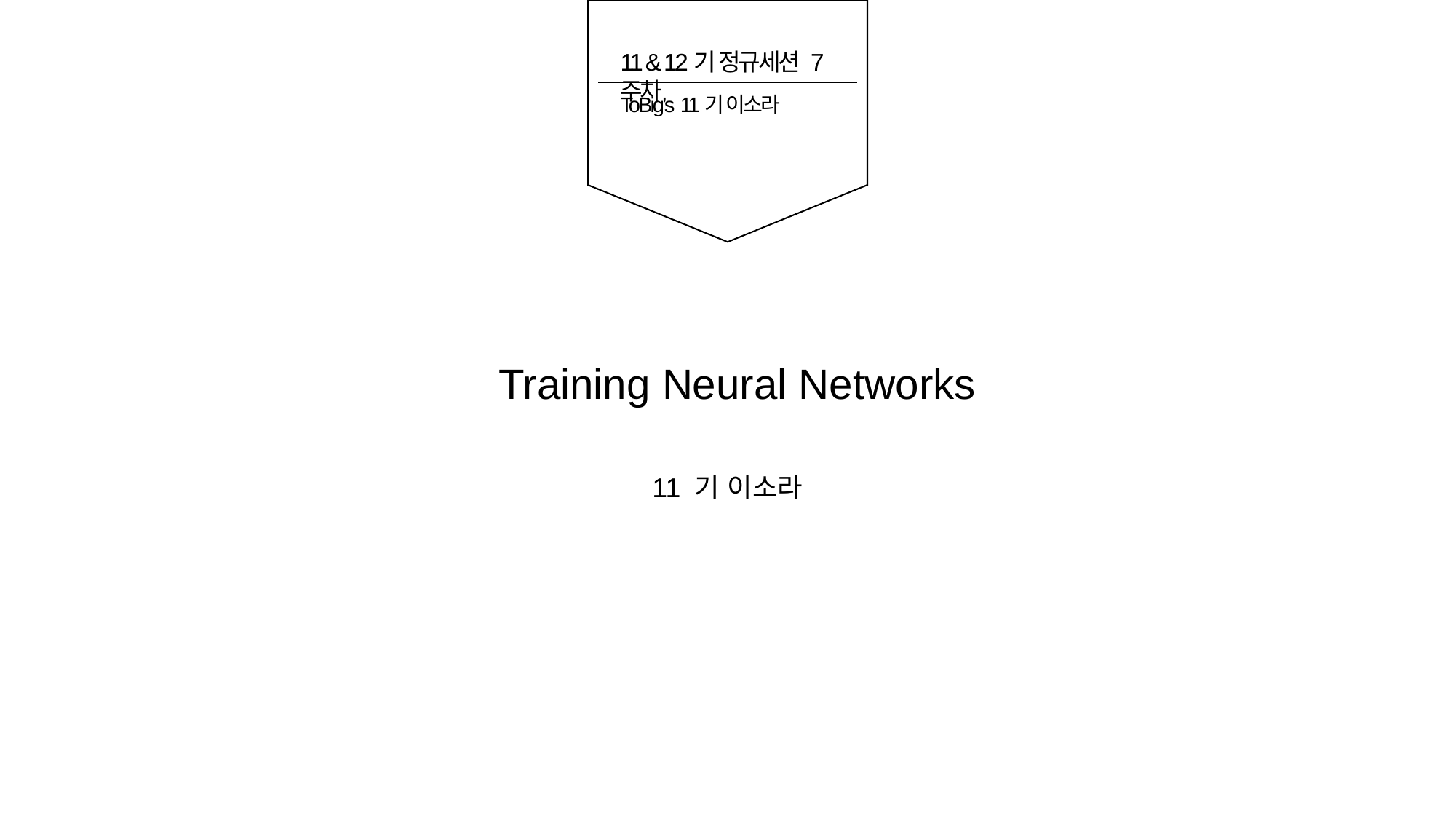

11 & 12기 정규세션 7주차
ToBig’s  11기 이소라
Training Neural Networks
11 기 이소라